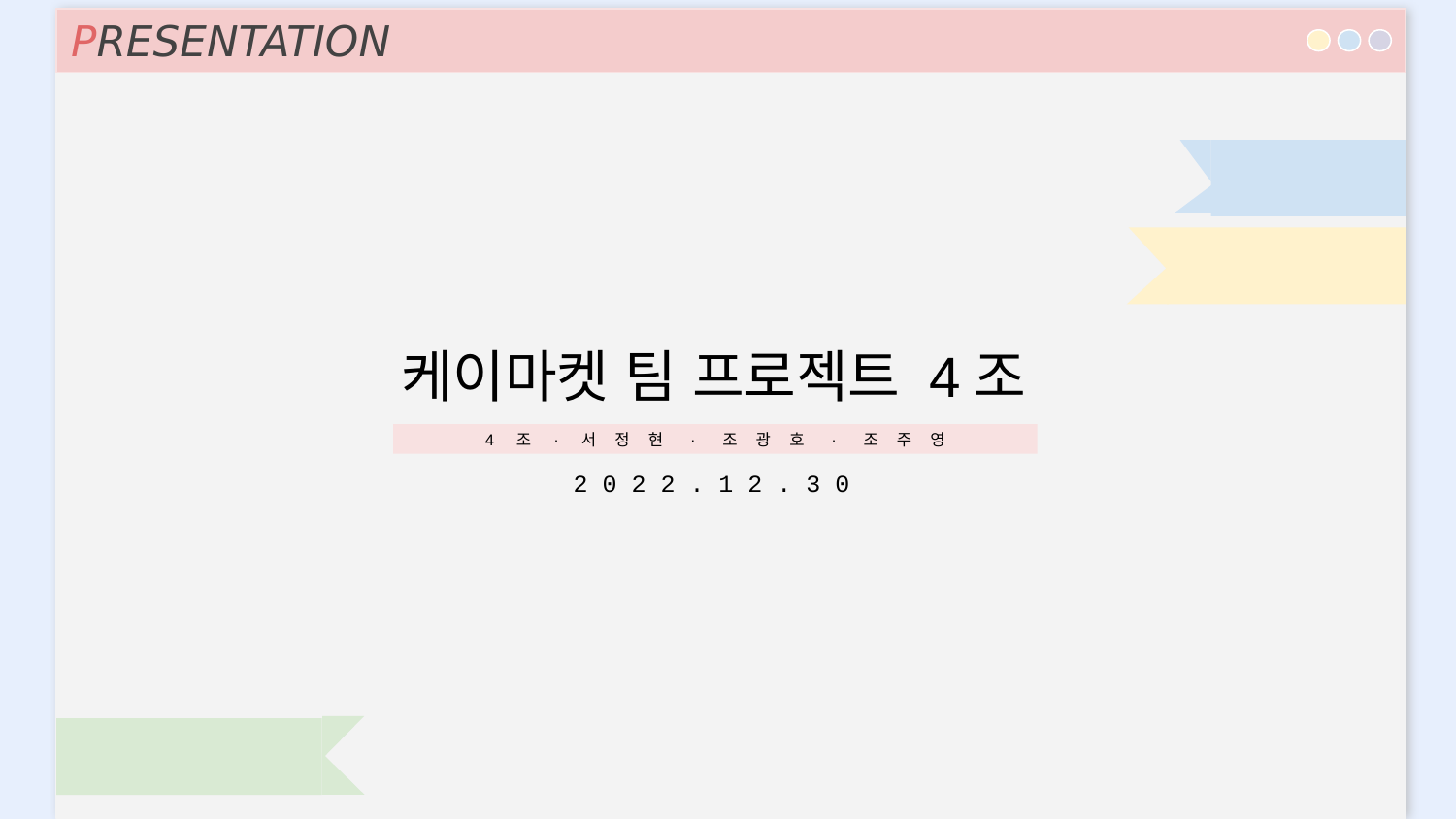

PRESENTATION

케이마켓 팀 프로젝트 4조
4    조    ·    서    정    현     ·     조    광    호     ·     조    주    영
2 0 2 2 . 1 2 . 3 0